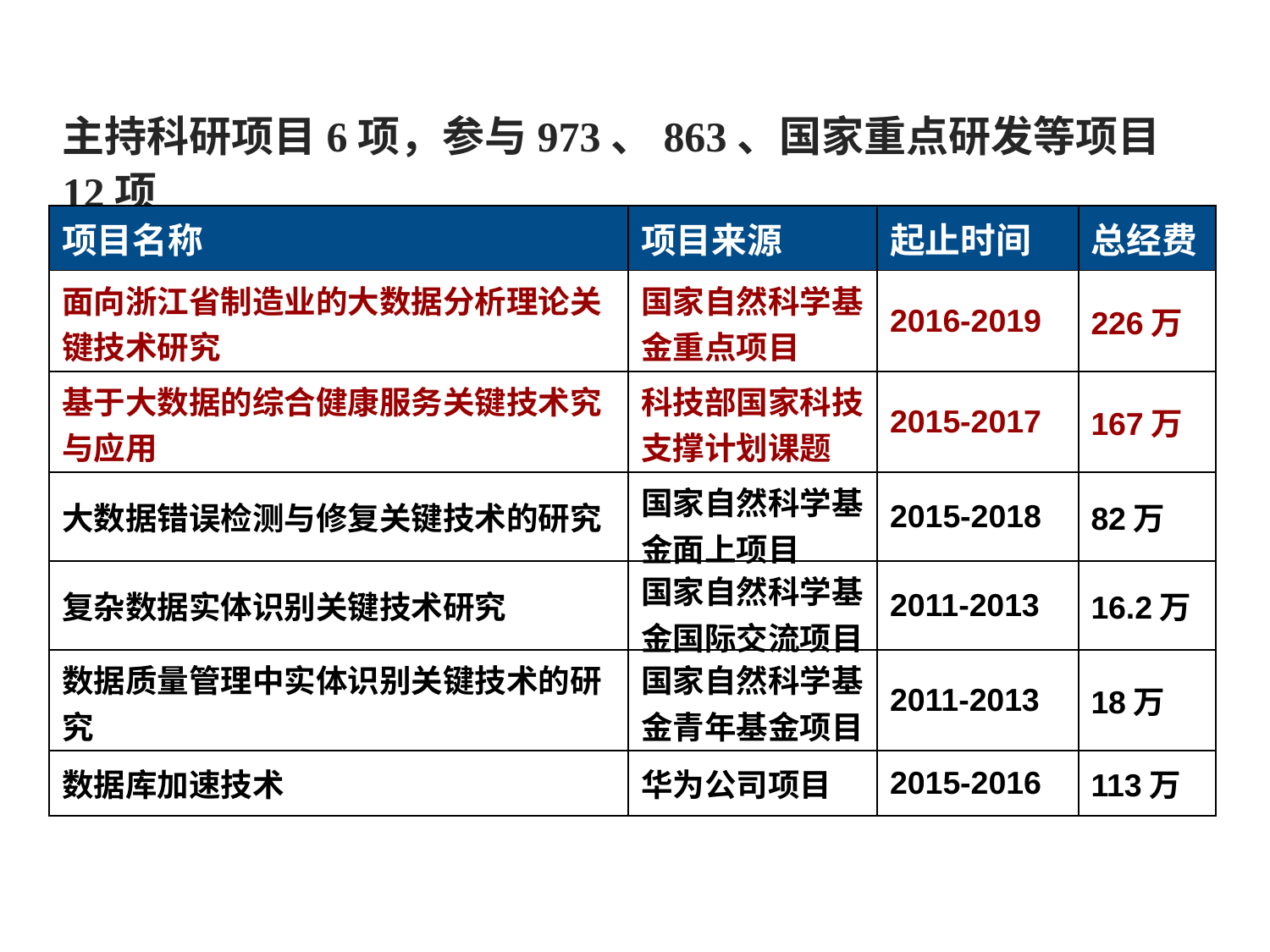

主持科研项目6项，参与973、863、国家重点研发等项目12项
| 项目名称 | 项目来源 | 起止时间 | 总经费 |
| --- | --- | --- | --- |
| 面向浙江省制造业的大数据分析理论关键技术研究 | 国家自然科学基金重点项目 | 2016-2019 | 226万 |
| 基于大数据的综合健康服务关键技术究与应用 | 科技部国家科技支撑计划课题 | 2015-2017 | 167万 |
| 大数据错误检测与修复关键技术的研究 | 国家自然科学基金面上项目 | 2015-2018 | 82万 |
| 复杂数据实体识别关键技术研究 | 国家自然科学基金国际交流项目 | 2011-2013 | 16.2万 |
| 数据质量管理中实体识别关键技术的研究 | 国家自然科学基金青年基金项目 | 2011-2013 | 18万 |
| 数据库加速技术 | 华为公司项目 | 2015-2016 | 113万 |